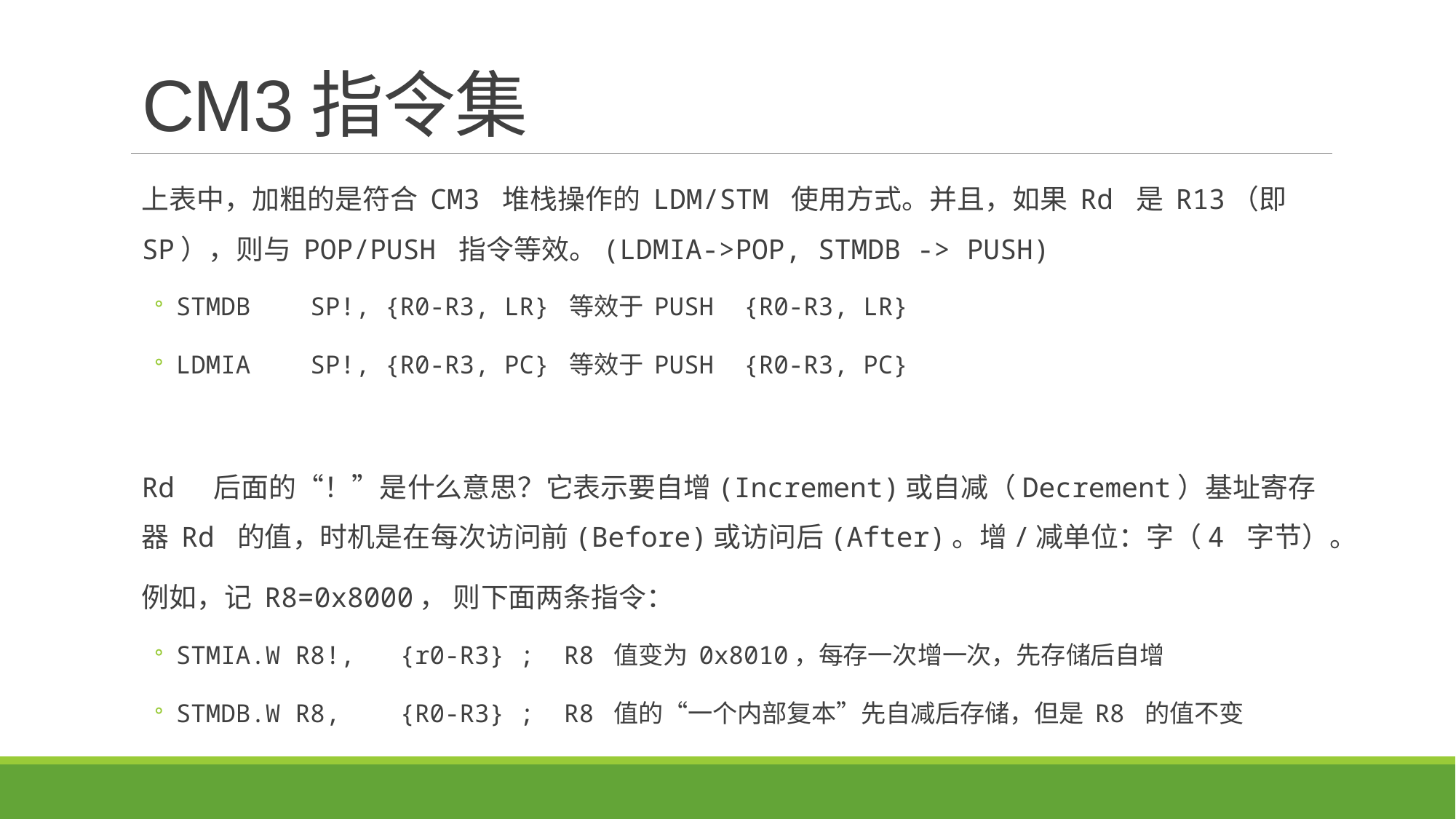

# CM3指令集
上表中，加粗的是符合 CM3 堆栈操作的 LDM/STM 使用方式。并且，如果 Rd 是 R13（即 SP），则与 POP/PUSH 指令等效。(LDMIA‐>POP, STMDB ‐> PUSH)
STMDB    SP!, {R0-R3, LR} 等效于 PUSH  {R0-R3, LR}
LDMIA    SP!, {R0-R3, PC} 等效于 PUSH  {R0-R3, PC}

Rd  后面的“！”是什么意思？它表示要自增(Increment)或自减（Decrement）基址寄存器 Rd 的值，时机是在每次访问前(Before)或访问后(After)。增/减单位：字（4 字节）。
例如，记 R8=0x8000， 则下面两条指令：
STMIA.W R8!,   {r0-R3} ;  R8 值变为 0x8010，每存一次增一次，先存储后自增
STMDB.W R8,    {R0-R3} ;  R8 值的“一个内部复本”先自减后存储，但是 R8 的值不变